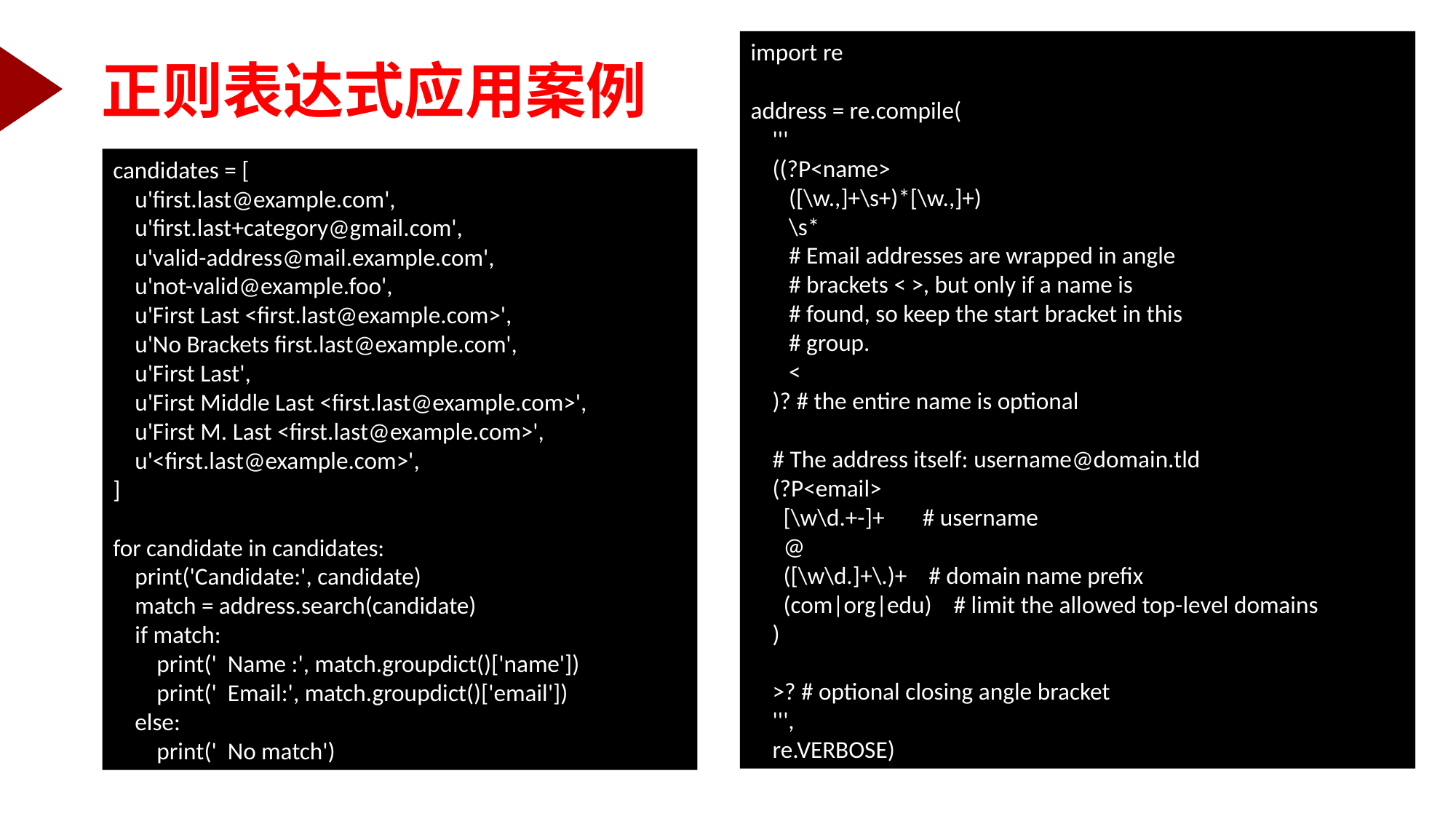

import re

address = re.compile(
    '''
    ((?P<name>
       ([\w.,]+\s+)*[\w.,]+)
       \s*
       # Email addresses are wrapped in angle
       # brackets < >, but only if a name is
       # found, so keep the start bracket in this
       # group.
       <
    )? # the entire name is optional

    # The address itself: username@domain.tld
    (?P<email>
      [\w\d.+-]+       # username
      @
      ([\w\d.]+\.)+    # domain name prefix
      (com|org|edu)    # limit the allowed top-level domains
    )

    >? # optional closing angle bracket
    ''',
    re.VERBOSE)
正则表达式应用案例

candidates = [
    u'first.last@example.com',
    u'first.last+category@gmail.com',
    u'valid-address@mail.example.com',
    u'not-valid@example.foo',
    u'First Last <first.last@example.com>',
    u'No Brackets first.last@example.com',
    u'First Last',
    u'First Middle Last <first.last@example.com>',
    u'First M. Last <first.last@example.com>',
    u'<first.last@example.com>',
]

for candidate in candidates:
    print('Candidate:', candidate)
    match = address.search(candidate)
    if match:
        print('  Name :', match.groupdict()['name'])
        print('  Email:', match.groupdict()['email'])
    else:
        print('  No match')